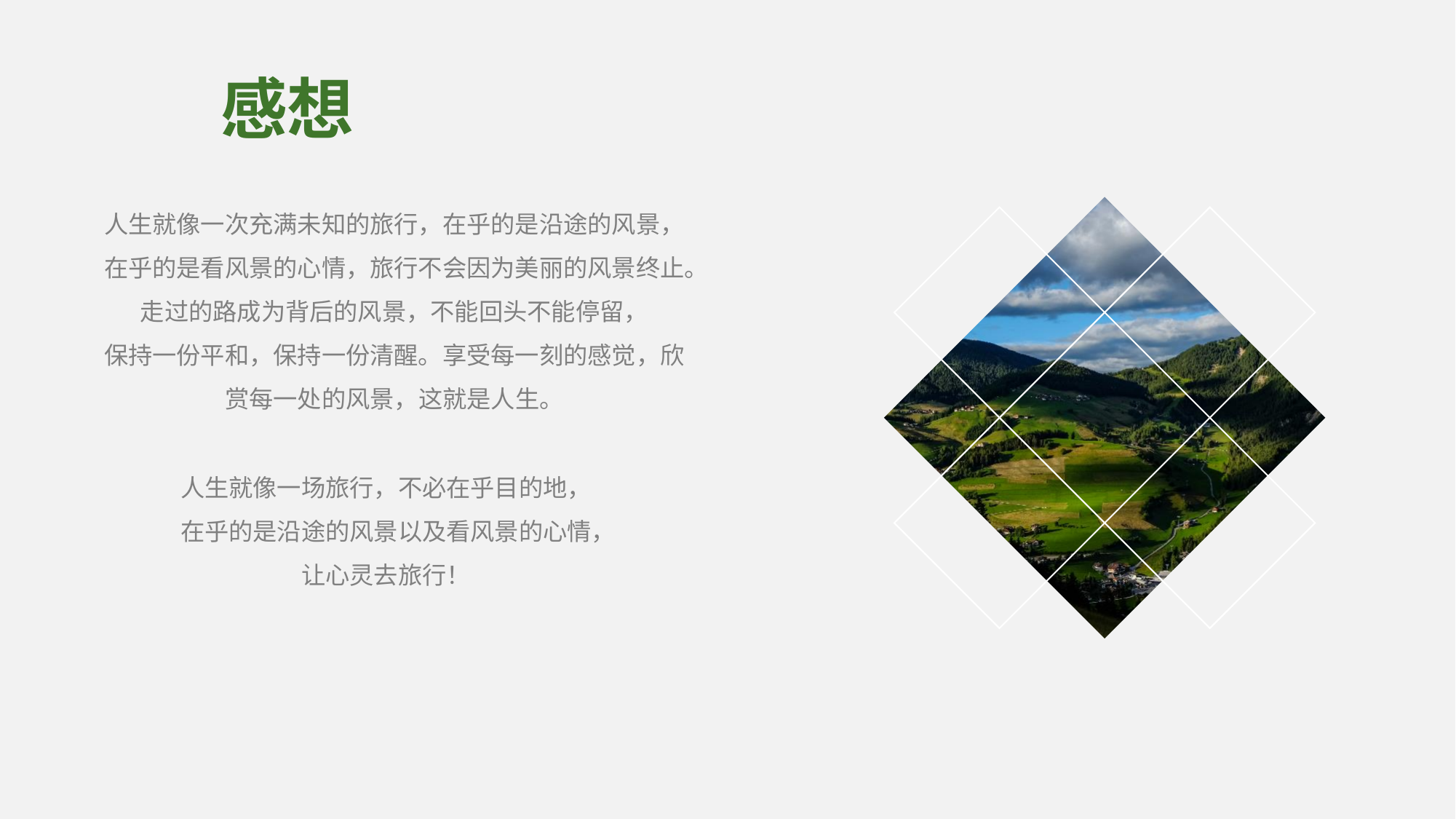

感想
人生就像一次充满未知的旅行，在乎的是沿途的风景，
在乎的是看风景的心情，旅行不会因为美丽的风景终止。
走过的路成为背后的风景，不能回头不能停留，
保持一份平和，保持一份清醒。享受每一刻的感觉，欣赏每一处的风景，这就是人生。

人生就像一场旅行，不必在乎目的地，在乎的是沿途的风景以及看风景的心情，让心灵去旅行！